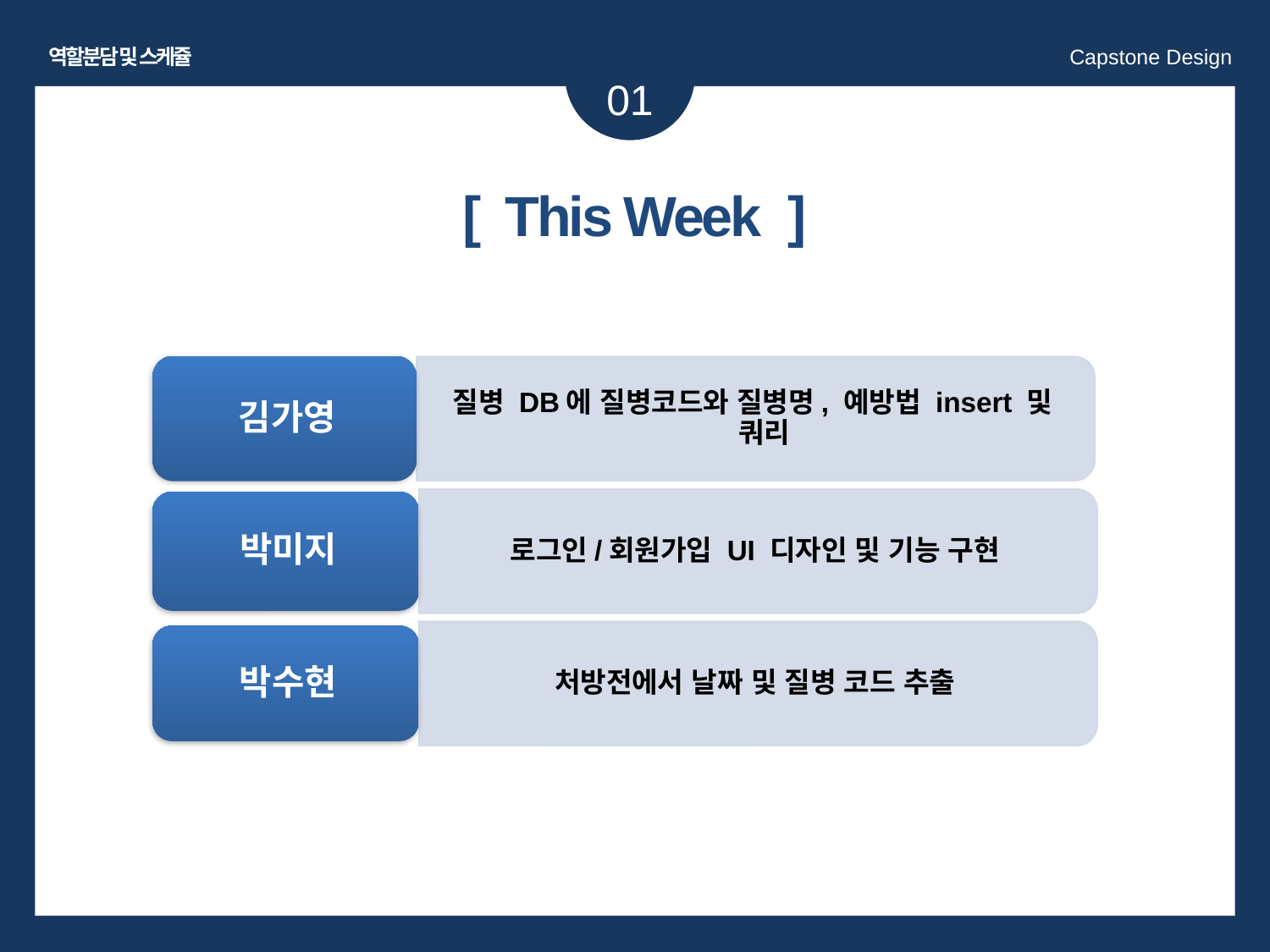

역할분담 및 스케쥴
Capstone Design
01

[  This Week  ]

질병 DB에 질병코드와 질병명, 예방법 insert 및 쿼리
김가영
로그인/회원가입 UI 디자인 및 기능 구현
박미지
처방전에서 날짜 및 질병 코드 추출
박수현